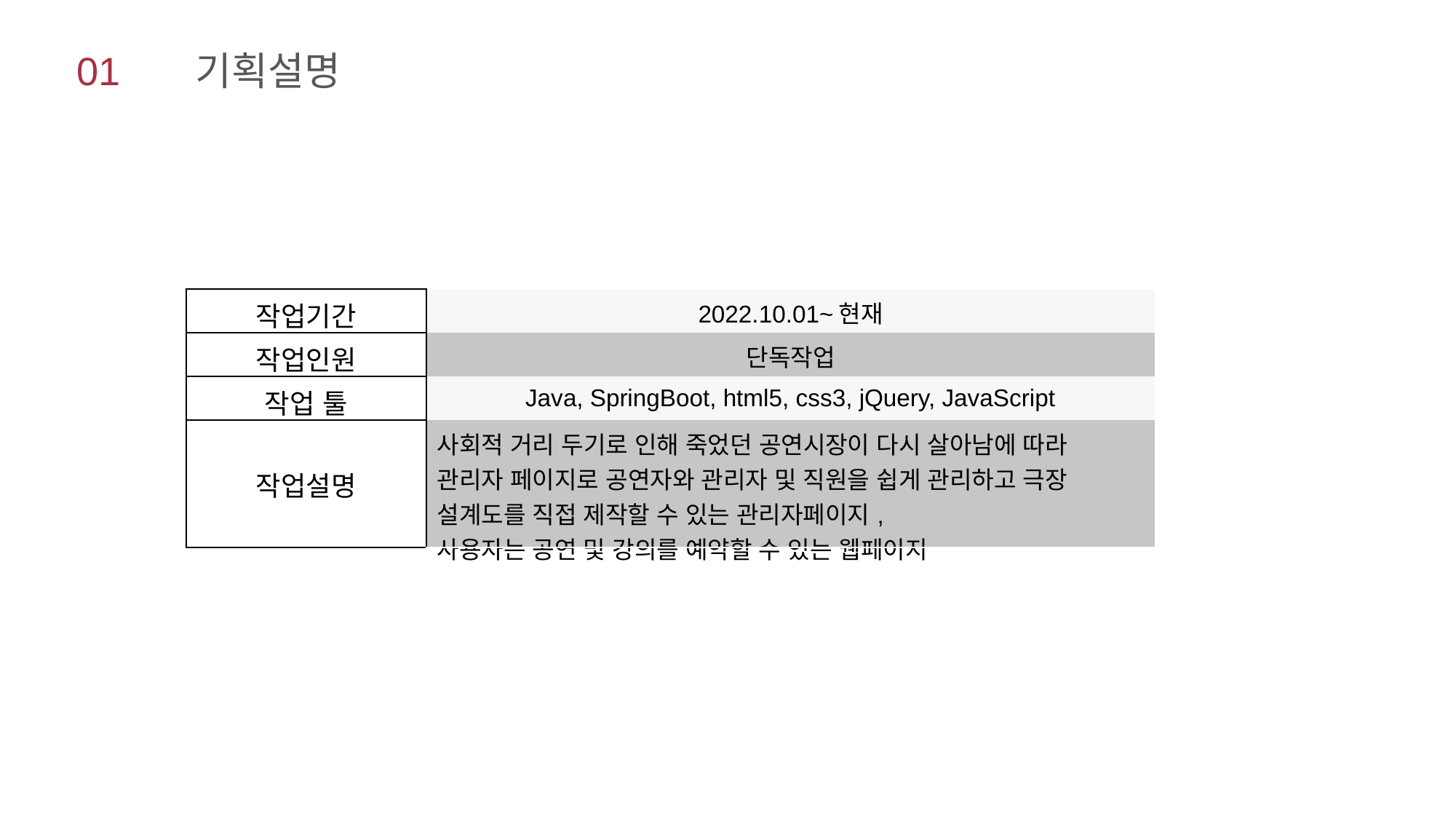

01      기획설명
| 작업기간 | 2022.10.01~현재 |
| --- | --- |
| 작업인원 | 단독작업 |
| 작업 툴 | Java, SpringBoot, html5, css3, jQuery, JavaScript |
| 작업설명 | 사회적 거리 두기로 인해 죽었던 공연시장이 다시 살아남에 따라 관리자 페이지로 공연자와 관리자 및 직원을 쉽게 관리하고 극장 설계도를 직접 제작할 수 있는 관리자페이지, 사용자는 공연 및 강의를 예약할 수 있는 웹페이지 |